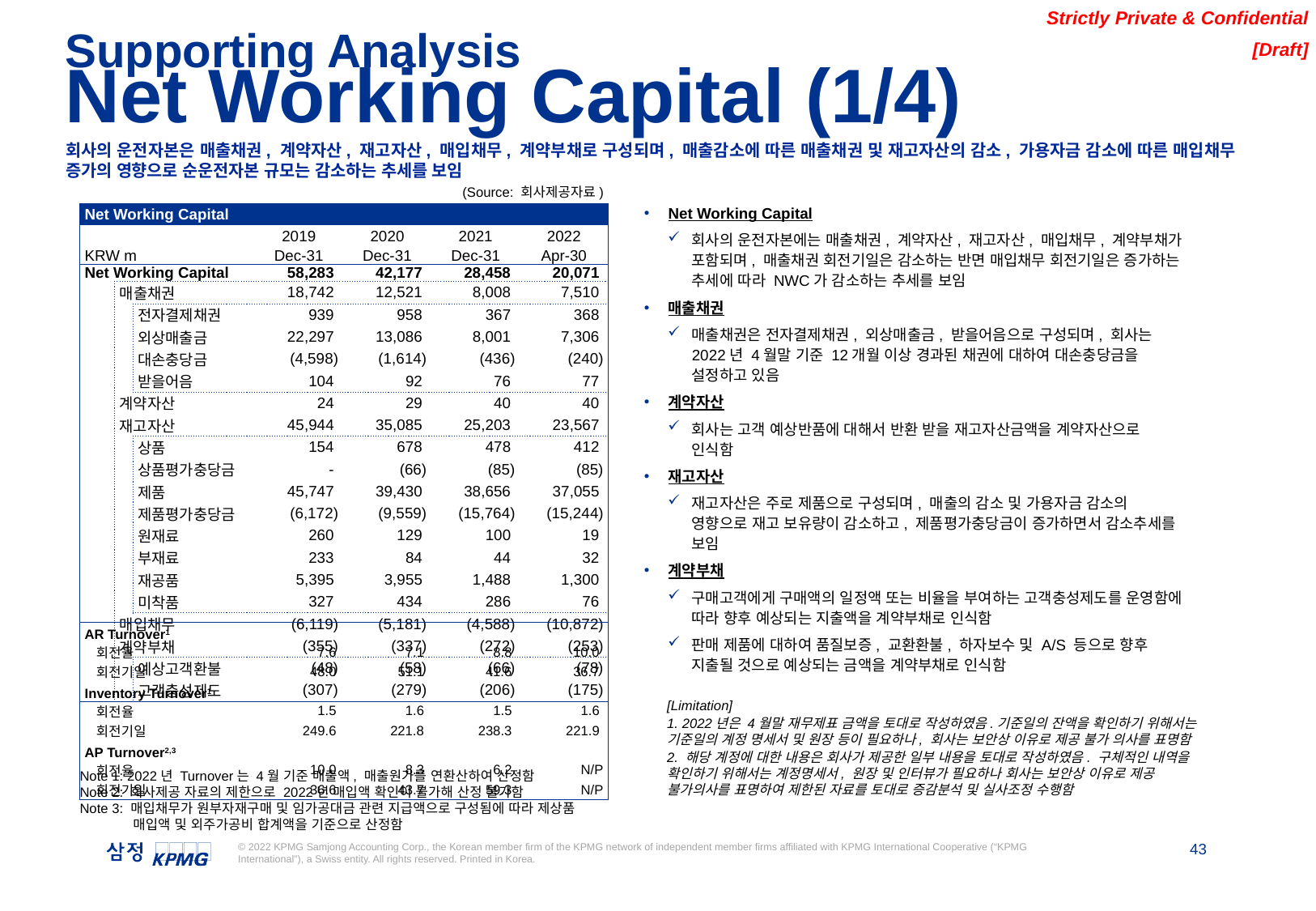

Supporting Analysis
Net Working Capital (1/4)
회사의 운전자본은 매출채권, 계약자산, 재고자산, 매입채무, 계약부채로 구성되며, 매출감소에 따른 매출채권 및 재고자산의 감소, 가용자금 감소에 따른 매입채무 증가의 영향으로 순운전자본 규모는 감소하는 추세를 보임
(Source: 회사제공자료)
Net Working Capital
회사의 운전자본에는 매출채권, 계약자산, 재고자산, 매입채무, 계약부채가 포함되며, 매출채권 회전기일은 감소하는 반면 매입채무 회전기일은 증가하는 추세에 따라 NWC가 감소하는 추세를 보임
매출채권
매출채권은 전자결제채권, 외상매출금, 받을어음으로 구성되며, 회사는 2022년 4월말 기준 12개월 이상 경과된 채권에 대하여 대손충당금을 설정하고 있음
계약자산
회사는 고객 예상반품에 대해서 반환 받을 재고자산금액을 계약자산으로 인식함
재고자산
재고자산은 주로 제품으로 구성되며, 매출의 감소 및 가용자금 감소의 영향으로 재고 보유량이 감소하고, 제품평가충당금이 증가하면서 감소추세를 보임
계약부채
구매고객에게 구매액의 일정액 또는 비율을 부여하는 고객충성제도를 운영함에 따라 향후 예상되는 지출액을 계약부채로 인식함
판매 제품에 대하여 품질보증, 교환환불, 하자보수 및 A/S 등으로 향후 지출될 것으로 예상되는 금액을 계약부채로 인식함
| Net Working Capital |  |  |  |  |  |  |  |  |
| --- | --- | --- | --- | --- | --- | --- | --- | --- |
|  |  |  |  |  | 2019 | 2020 | 2021 | 2022 |
| KRW m |  |  |  |  | Dec-31 | Dec-31 | Dec-31 | Apr-30 |
| Net Working Capital |  |  |  |  | 58,283 | 42,177 | 28,458 | 20,071 |
|  | 매출채권 |  | 매출채권 |  | 18,742 | 12,521 | 8,008 | 7,510 |
|  |  | 전자결제채권 |  | 전자결제채권 | 939 | 958 | 367 | 368 |
|  |  | 외상매출금 |  | 외상매출금 | 22,297 | 13,086 | 8,001 | 7,306 |
|  |  | 대손충당금 |  | 대손충당금 | (4,598) | (1,614) | (436) | (240) |
|  |  | 받을어음 |  | 받을어음 | 104 | 92 | 76 | 77 |
|  | 계약자산 |  | 계약자산 |  | 24 | 29 | 40 | 40 |
|  | 재고자산 |  | 재고자산 |  | 45,944 | 35,085 | 25,203 | 23,567 |
|  |  | 상품 |  | 상품 | 154 | 678 | 478 | 412 |
|  |  | 상품평가충당금 |  | 상품평가충당금 | - | (66) | (85) | (85) |
|  |  | 제품 |  | 제품 | 45,747 | 39,430 | 38,656 | 37,055 |
|  |  | 제품평가충당금 |  | 제품평가충당금 | (6,172) | (9,559) | (15,764) | (15,244) |
|  |  | 원재료 |  | 원재료 | 260 | 129 | 100 | 19 |
|  |  | 부재료 |  | 부재료 | 233 | 84 | 44 | 32 |
|  |  | 재공품 |  | 재공품 | 5,395 | 3,955 | 1,488 | 1,300 |
|  |  | 미착품 |  | 미착품 | 327 | 434 | 286 | 76 |
|  | 매입채무 |  | 매입채무 |  | (6,119) | (5,181) | (4,588) | (10,872) |
|  | 계약부채 |  | 계약부채 |  | (355) | (337) | (272) | (253) |
|  |  | 예상고객환불 |  | 예상고객환불 | (48) | (58) | (66) | (78) |
|  |  | 고객충성제도 |  | 고객충성제도 | (307) | (279) | (206) | (175) |
| AR Turnover1 |  |  |  |  |
| --- | --- | --- | --- | --- |
| 회전율 | 7.6 | 7.1 | 8.8 | 10.0 |
| 회전기일 | 48.0 | 51.1 | 41.6 | 36.7 |
| Inventory Turnover1 |  |  |  |  |
| 회전율 | 1.5 | 1.6 | 1.5 | 1.6 |
| 회전기일 | 249.6 | 221.8 | 238.3 | 221.9 |
| AP Turnover2,3 |  |  |  |  |
| 회전율 | 10.0 | 8.3 | 6.2 | N/P |
| 회전기일 | 36.6 | 43.7 | 59.3 | N/P |
[Limitation]
1. 2022년은 4월말 재무제표 금액을 토대로 작성하였음.기준일의 잔액을 확인하기 위해서는 기준일의 계정 명세서 및 원장 등이 필요하나, 회사는 보안상 이유로 제공 불가 의사를 표명함
2. 해당 계정에 대한 내용은 회사가 제공한 일부 내용을 토대로 작성하였음. 구체적인 내역을 확인하기 위해서는 계정명세서, 원장 및 인터뷰가 필요하나 회사는 보안상 이유로 제공 불가의사를 표명하여 제한된 자료를 토대로 증감분석 및 실사조정 수행함
Note 1: 2022년 Turnover는 4월 기준 매출액, 매출원가를 연환산하여 산정함
Note 2: 회사제공 자료의 제한으로 2022년 매입액 확인이 불가해 산정 불가함
Note 3: 매입채무가 원부자재구매 및 임가공대금 관련 지급액으로 구성됨에 따라 제상품
             매입액 및 외주가공비 합계액을 기준으로 산정함